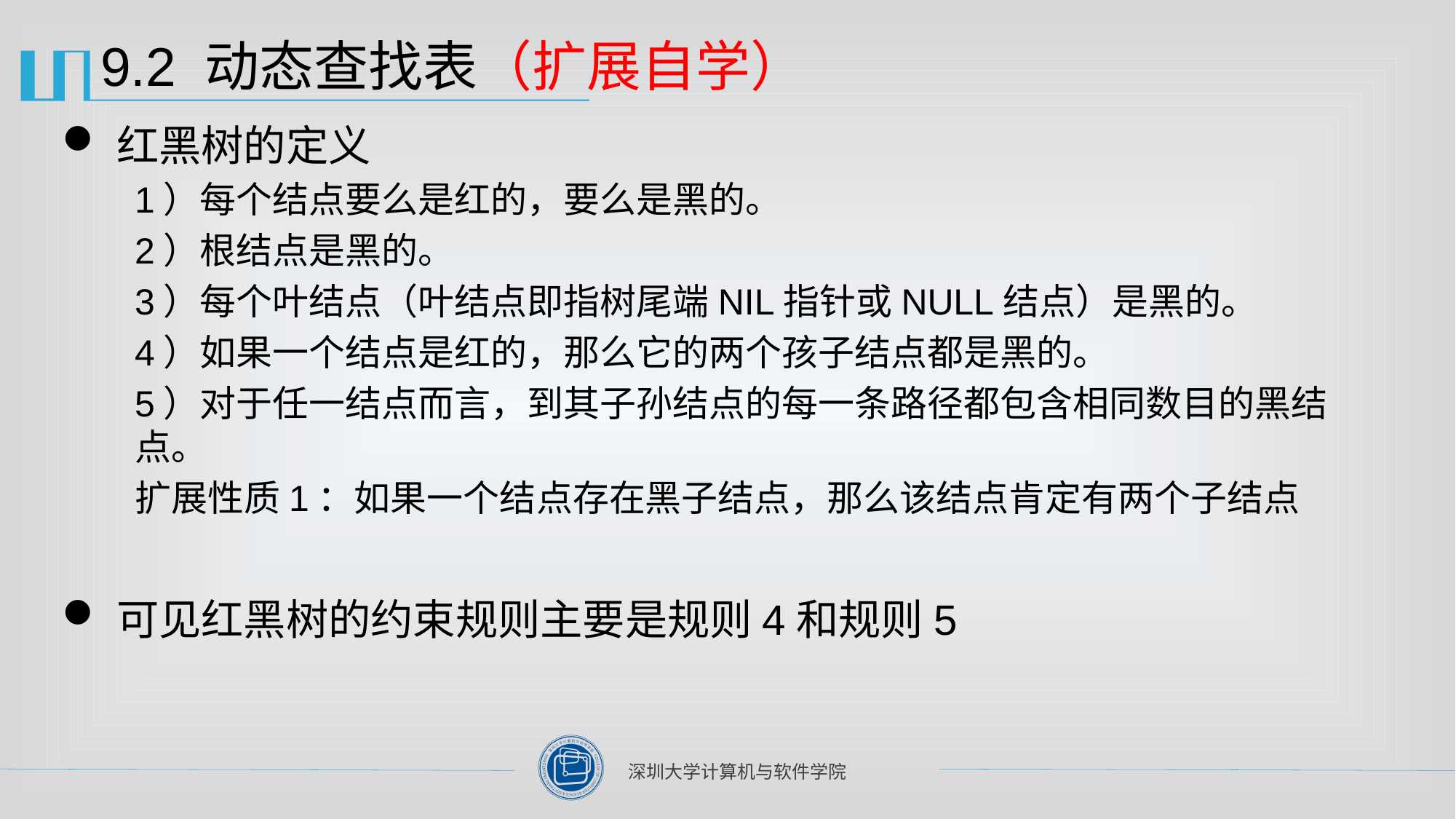

# 9.2 动态查找表（扩展自学）
红黑树的定义
1）每个结点要么是红的，要么是黑的。
2）根结点是黑的。
3）每个叶结点（叶结点即指树尾端NIL指针或NULL结点）是黑的。
4）如果一个结点是红的，那么它的两个孩子结点都是黑的。
5）对于任一结点而言，到其子孙结点的每一条路径都包含相同数目的黑结点。
扩展性质1：如果一个结点存在黑子结点，那么该结点肯定有两个子结点

可见红黑树的约束规则主要是规则4和规则5

101